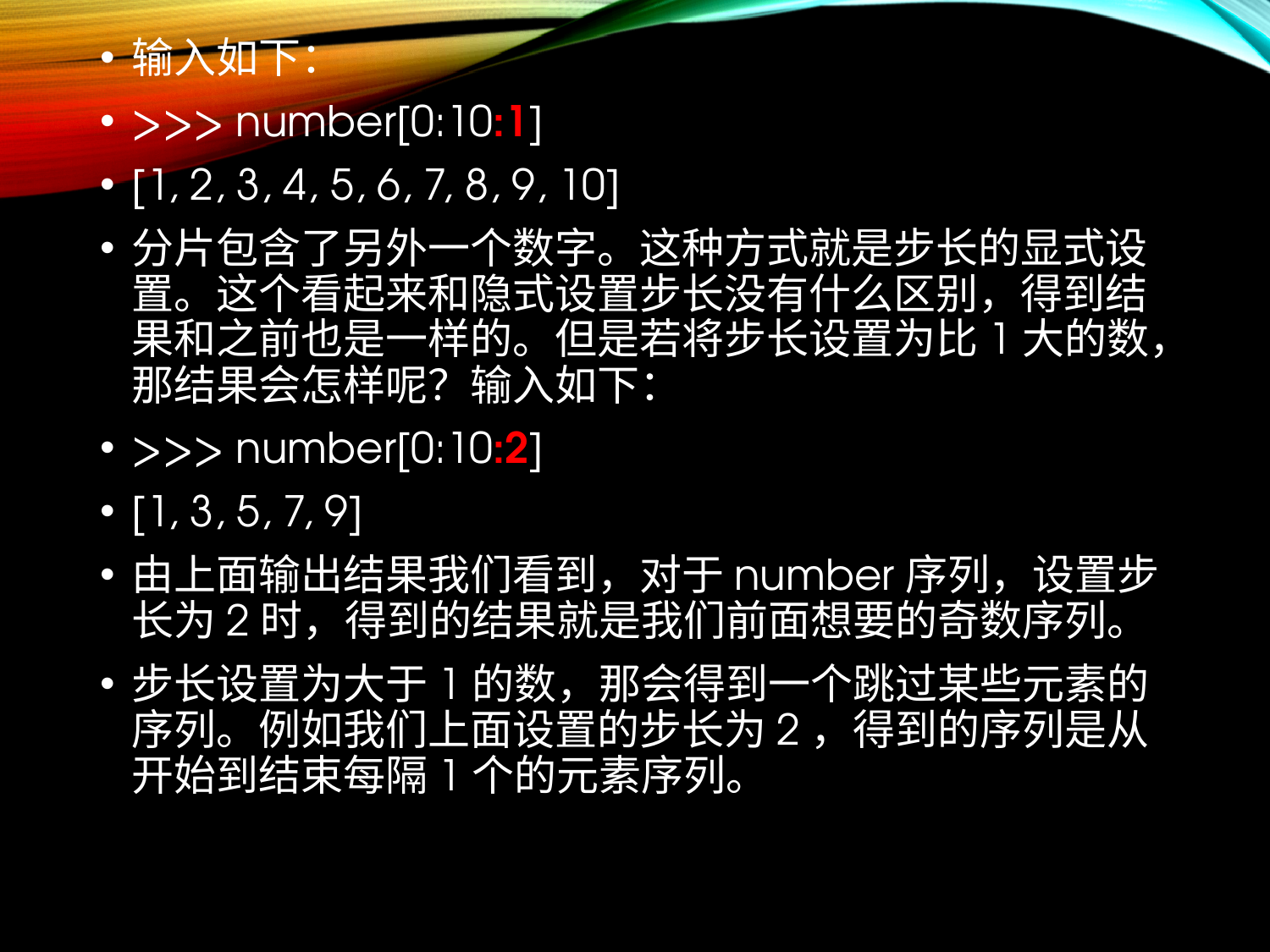

输入如下：
>>> number[0:10:1]
[1, 2, 3, 4, 5, 6, 7, 8, 9, 10]
分片包含了另外一个数字。这种方式就是步长的显式设置。这个看起来和隐式设置步长没有什么区别，得到结果和之前也是一样的。但是若将步长设置为比1大的数，那结果会怎样呢？输入如下：
>>> number[0:10:2]
[1, 3, 5, 7, 9]
由上面输出结果我们看到，对于number序列，设置步长为2时，得到的结果就是我们前面想要的奇数序列。
步长设置为大于1的数，那会得到一个跳过某些元素的序列。例如我们上面设置的步长为2，得到的序列是从开始到结束每隔1个的元素序列。